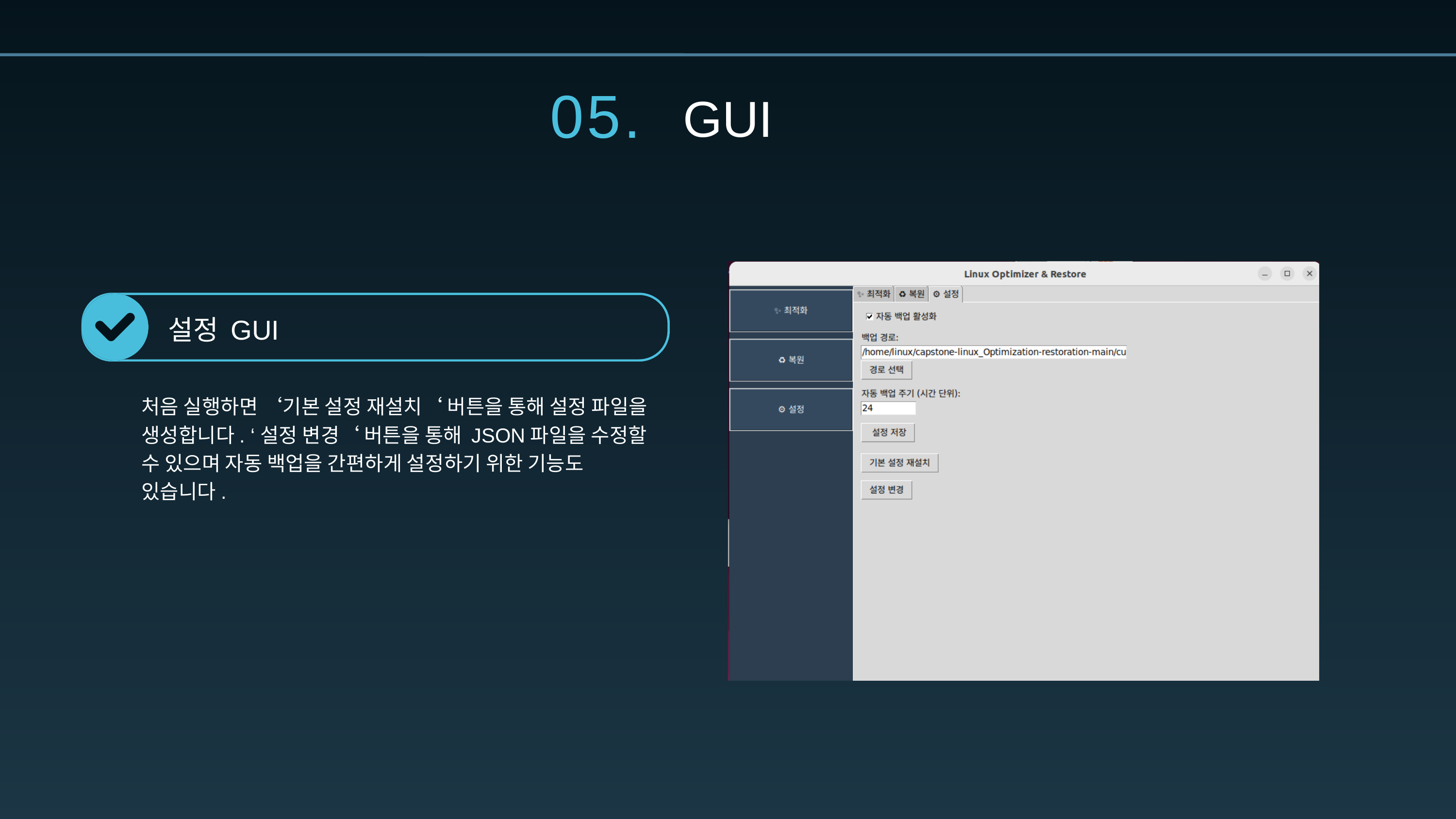

05.
GUI

설정 GUI
처음 실행하면 ‘기본 설정 재설치‘ 버튼을 통해 설정 파일을 생성합니다. ‘설정 변경‘ 버튼을 통해 JSON파일을 수정할 수 있으며 자동 백업을 간편하게 설정하기 위한 기능도 있습니다.